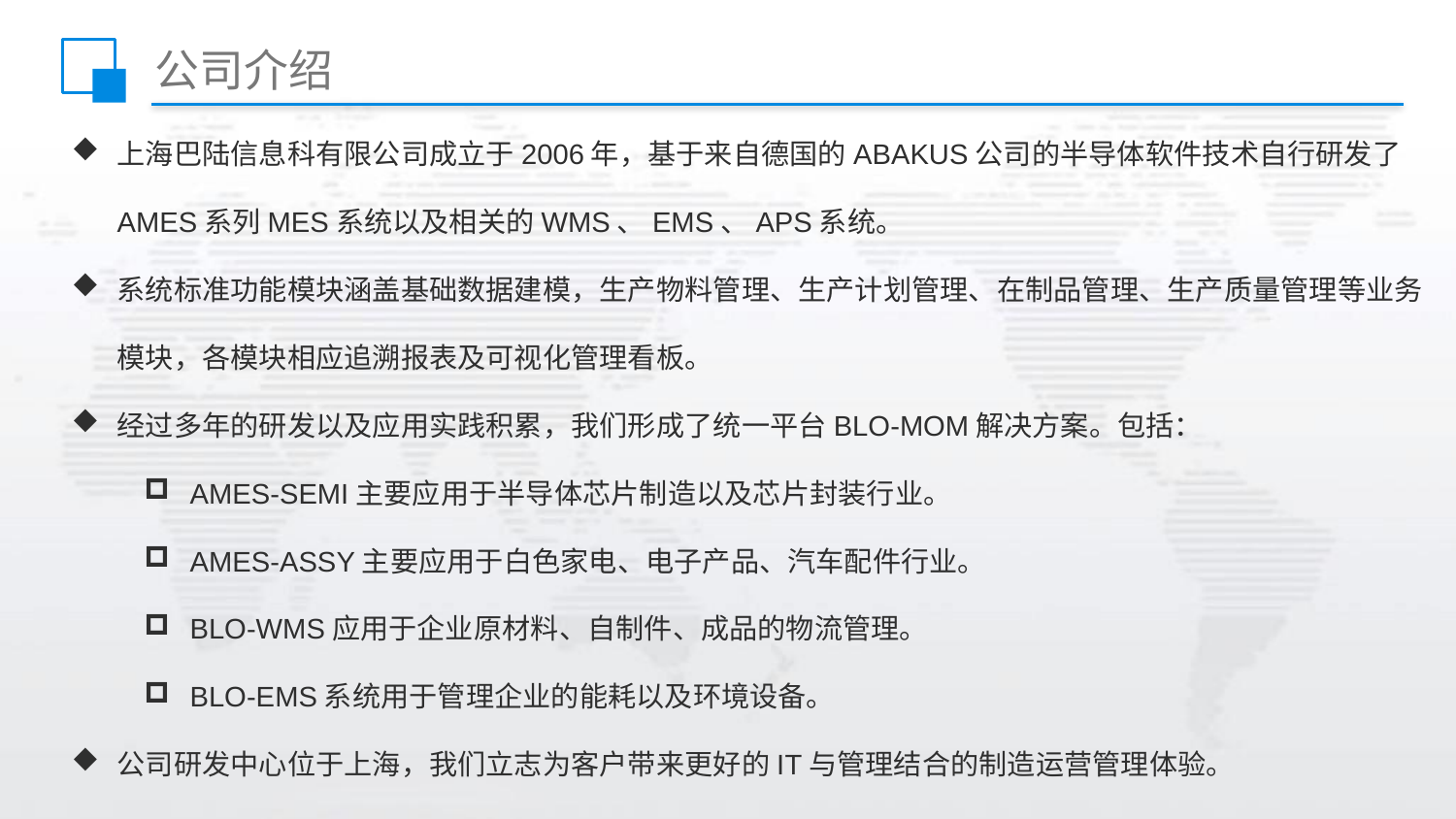

# 公司介绍
上海巴陆信息科有限公司成立于2006年，基于来自德国的ABAKUS公司的半导体软件技术自行研发了AMES系列MES系统以及相关的WMS、EMS、APS系统。
系统标准功能模块涵盖基础数据建模，生产物料管理、生产计划管理、在制品管理、生产质量管理等业务模块，各模块相应追溯报表及可视化管理看板。
经过多年的研发以及应用实践积累，我们形成了统一平台BLO-MOM解决方案。包括：
AMES-SEMI主要应用于半导体芯片制造以及芯片封装行业。
AMES-ASSY主要应用于白色家电、电子产品、汽车配件行业。
BLO-WMS应用于企业原材料、自制件、成品的物流管理。
BLO-EMS系统用于管理企业的能耗以及环境设备。
公司研发中心位于上海，我们立志为客户带来更好的IT与管理结合的制造运营管理体验。